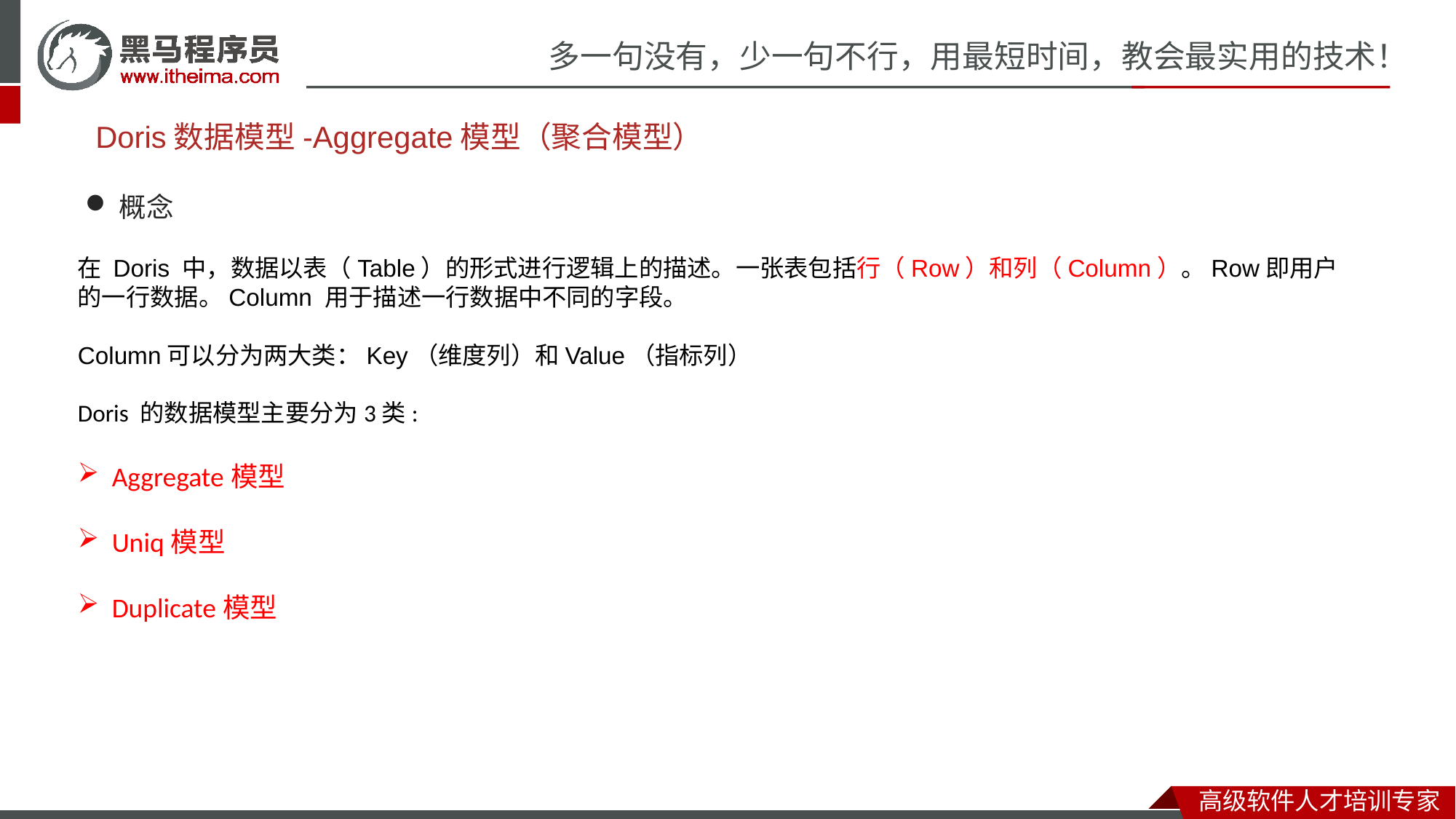

# Doris数据模型-Aggregate模型（聚合模型）

概念
在 Doris 中，数据以表（Table）的形式进行逻辑上的描述。一张表包括行（Row）和列（Column）。Row即用户的一行数据。Column 用于描述一行数据中不同的字段。

Column可以分为两大类：Key（维度列）和Value（指标列）

Doris 的数据模型主要分为3类:

Aggregate模型

Uniq模型

Duplicate模型